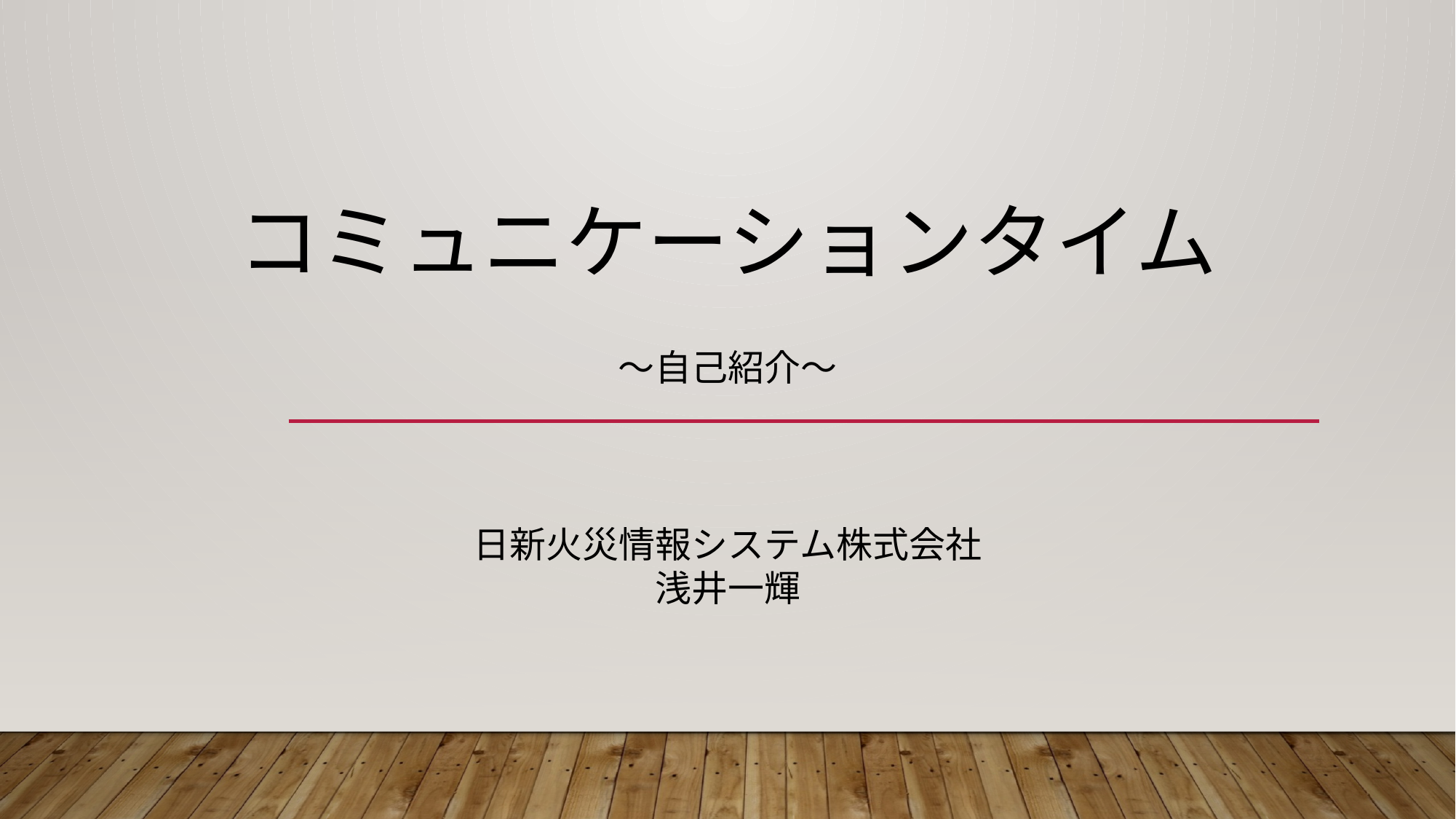

コミュニケーションタイム
～自己紹介～
日新火災情報システム株式会社
浅井一輝